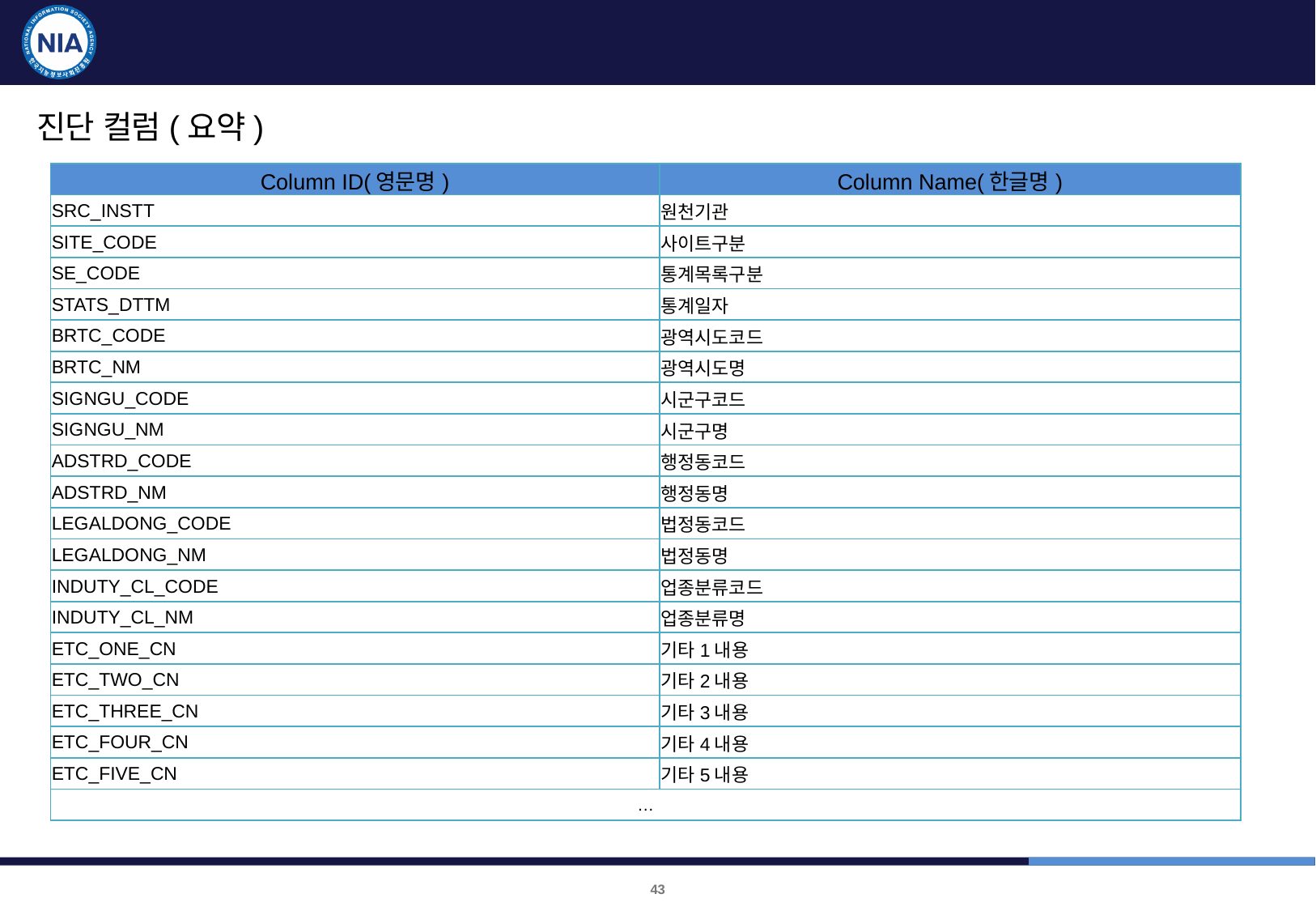

품질진단 대상 및 항목 : 통신 플랫폼
진단 컬럼(요약)
| Column ID(영문명) | Column Name(한글명) |
| --- | --- |
| SRC\_INSTT | 원천기관 |
| SITE\_CODE | 사이트구분 |
| SE\_CODE | 통계목록구분 |
| STATS\_DTTM | 통계일자 |
| BRTC\_CODE | 광역시도코드 |
| BRTC\_NM | 광역시도명 |
| SIGNGU\_CODE | 시군구코드 |
| SIGNGU\_NM | 시군구명 |
| ADSTRD\_CODE | 행정동코드 |
| ADSTRD\_NM | 행정동명 |
| LEGALDONG\_CODE | 법정동코드 |
| LEGALDONG\_NM | 법정동명 |
| INDUTY\_CL\_CODE | 업종분류코드 |
| INDUTY\_CL\_NM | 업종분류명 |
| ETC\_ONE\_CN | 기타1내용 |
| ETC\_TWO\_CN | 기타2내용 |
| ETC\_THREE\_CN | 기타3내용 |
| ETC\_FOUR\_CN | 기타4내용 |
| ETC\_FIVE\_CN | 기타5내용 |
| … |  |